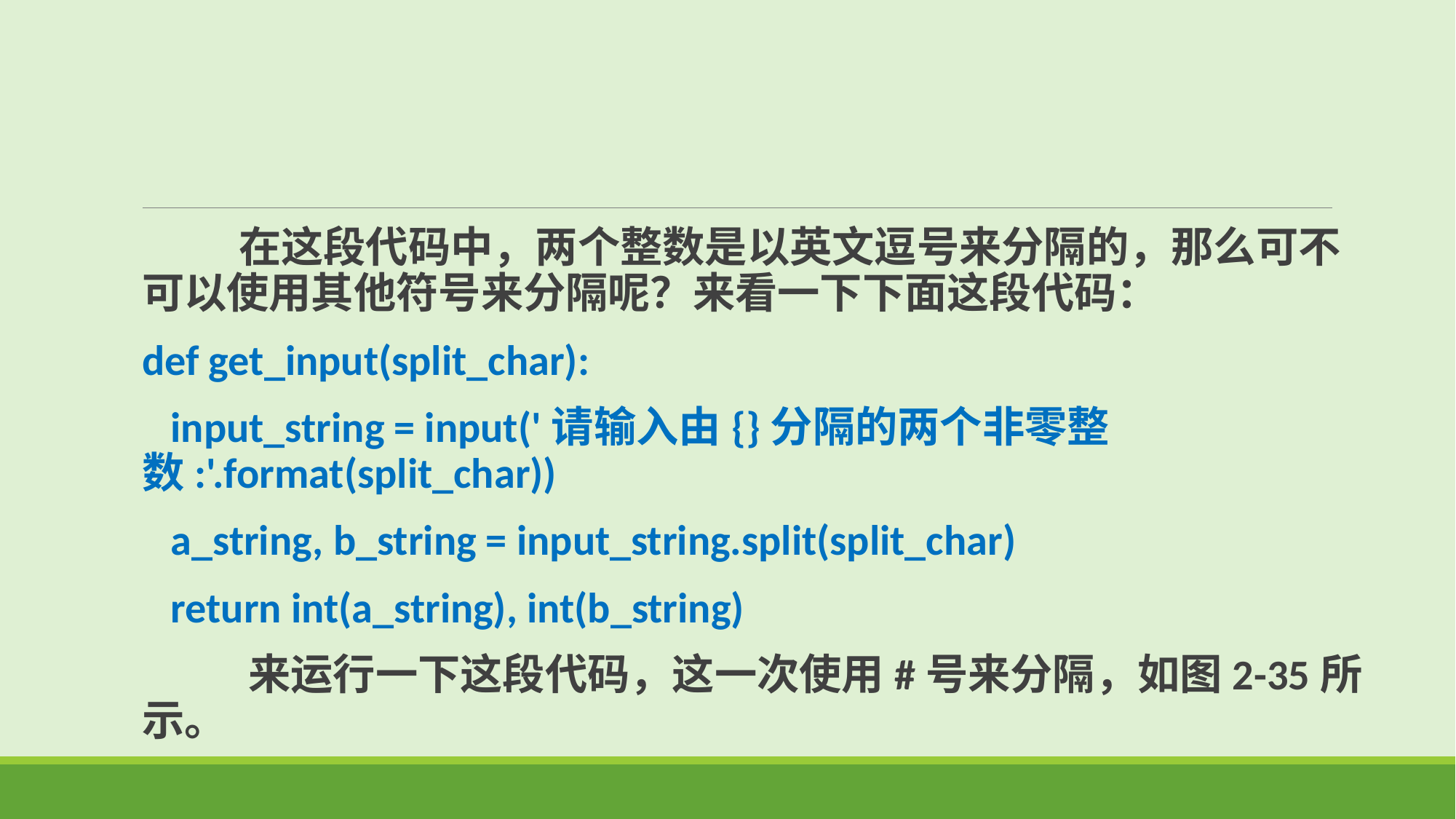

在这段代码中，两个整数是以英文逗号来分隔的，那么可不可以使用其他符号来分隔呢？来看一下下面这段代码：
def get_input(split_char):
   input_string = input('请输入由{}分隔的两个非零整数:'.format(split_char))
   a_string, b_string = input_string.split(split_char)
   return int(a_string), int(b_string)
          来运行一下这段代码，这一次使用#号来分隔，如图2-35所示。